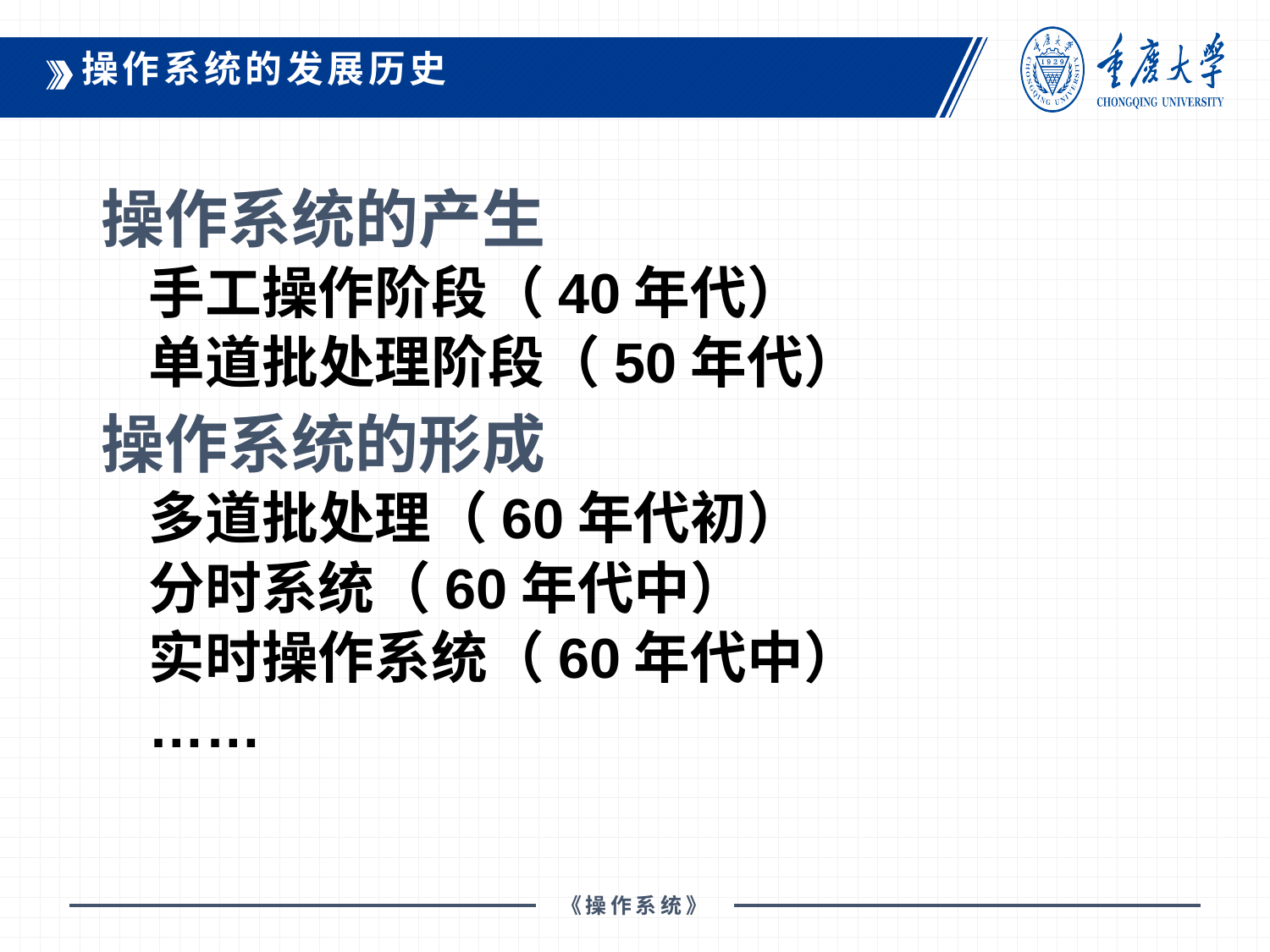

操作系统的发展历史
操作系统的产生
手工操作阶段（40年代）
单道批处理阶段（50年代）
操作系统的形成
多道批处理（60年代初）
分时系统（60年代中）
实时操作系统（60年代中）
……